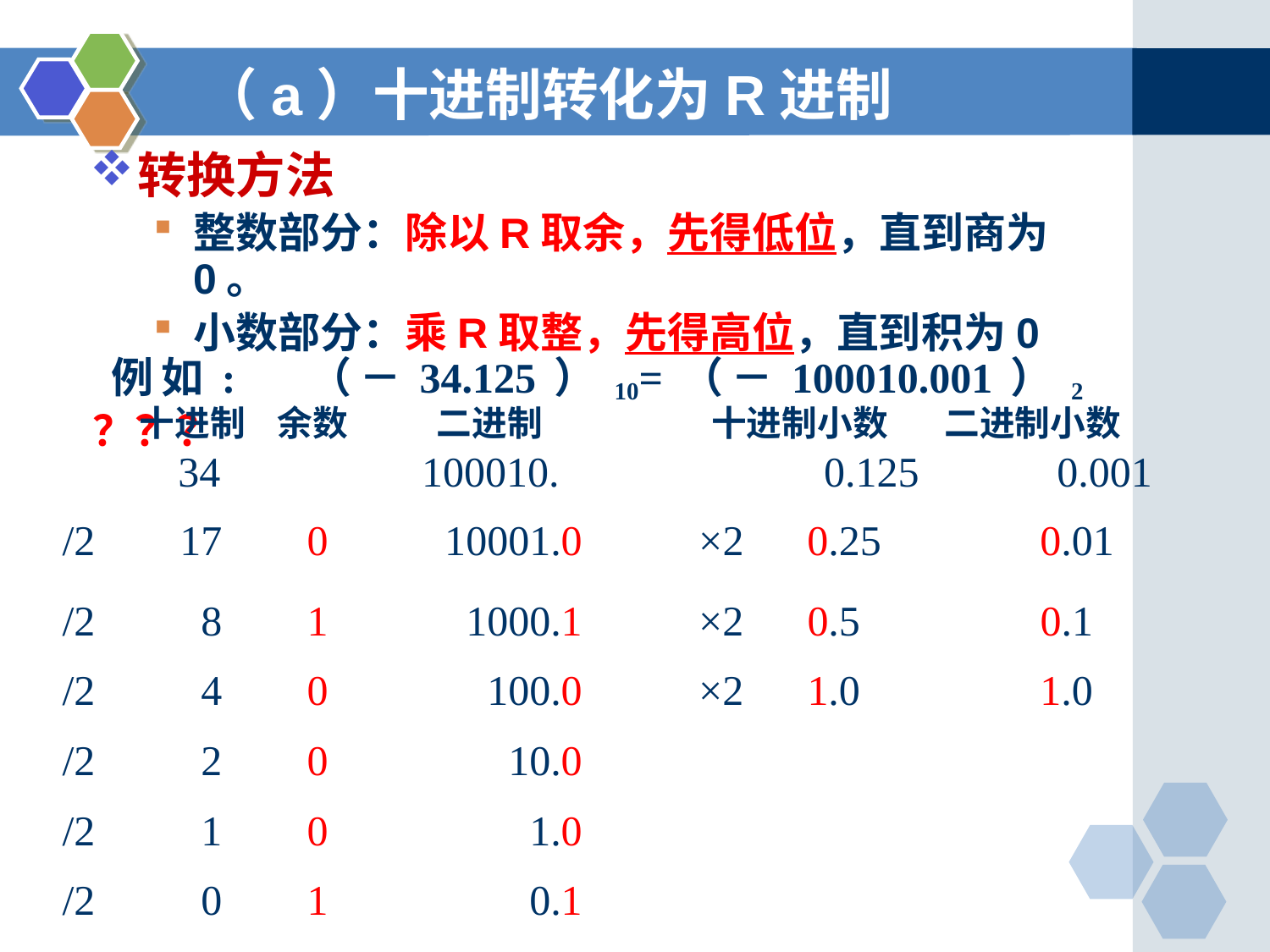

（a）十进制转化为R进制
转换方法
整数部分：除以R取余，先得低位，直到商为0。
小数部分：乘R取整，先得高位，直到积为0
 例如:   （－34.125）10=（－100010.001）2     ？？？
      十进制    余数           二进制                     十进制小数       二进制小数
          34                   100010.                         0.125             0.001
/2        17        0           10001.0           ×2      0.25               0.01
/2          8        1             1000.1           ×2      0.5                 0.1
/2          4        0               100.0           ×2      1.0                 1.0
/2          2        0                 10.0
/2          1        0                   1.0
/2          0        1                   0.1